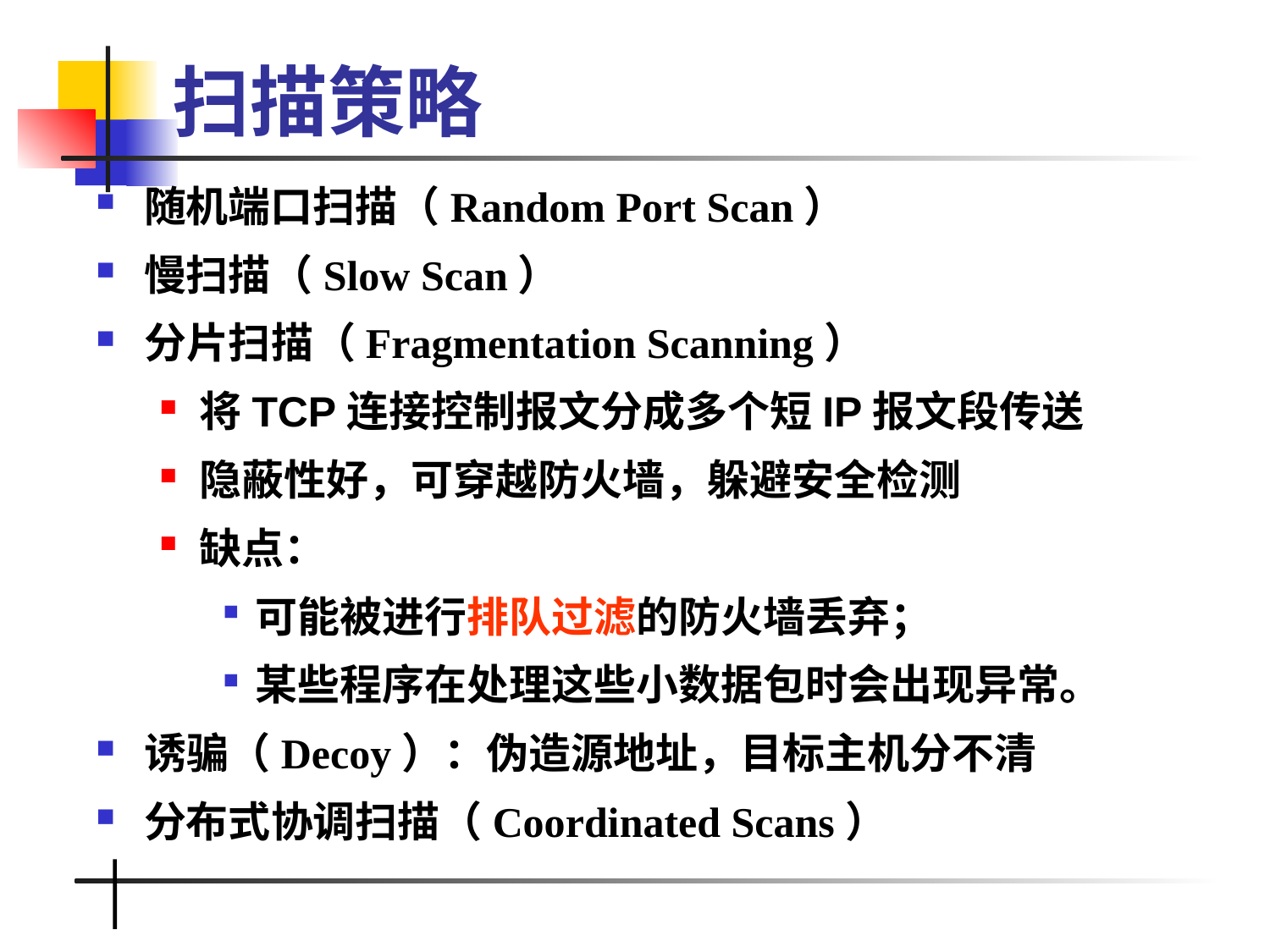

# 扫描策略
随机端口扫描（Random Port Scan）
慢扫描（Slow Scan）
分片扫描（Fragmentation Scanning）
将TCP连接控制报文分成多个短IP报文段传送
隐蔽性好，可穿越防火墙，躲避安全检测
缺点：
可能被进行排队过滤的防火墙丢弃；
某些程序在处理这些小数据包时会出现异常。
诱骗（Decoy）：伪造源地址，目标主机分不清
分布式协调扫描（Coordinated Scans）